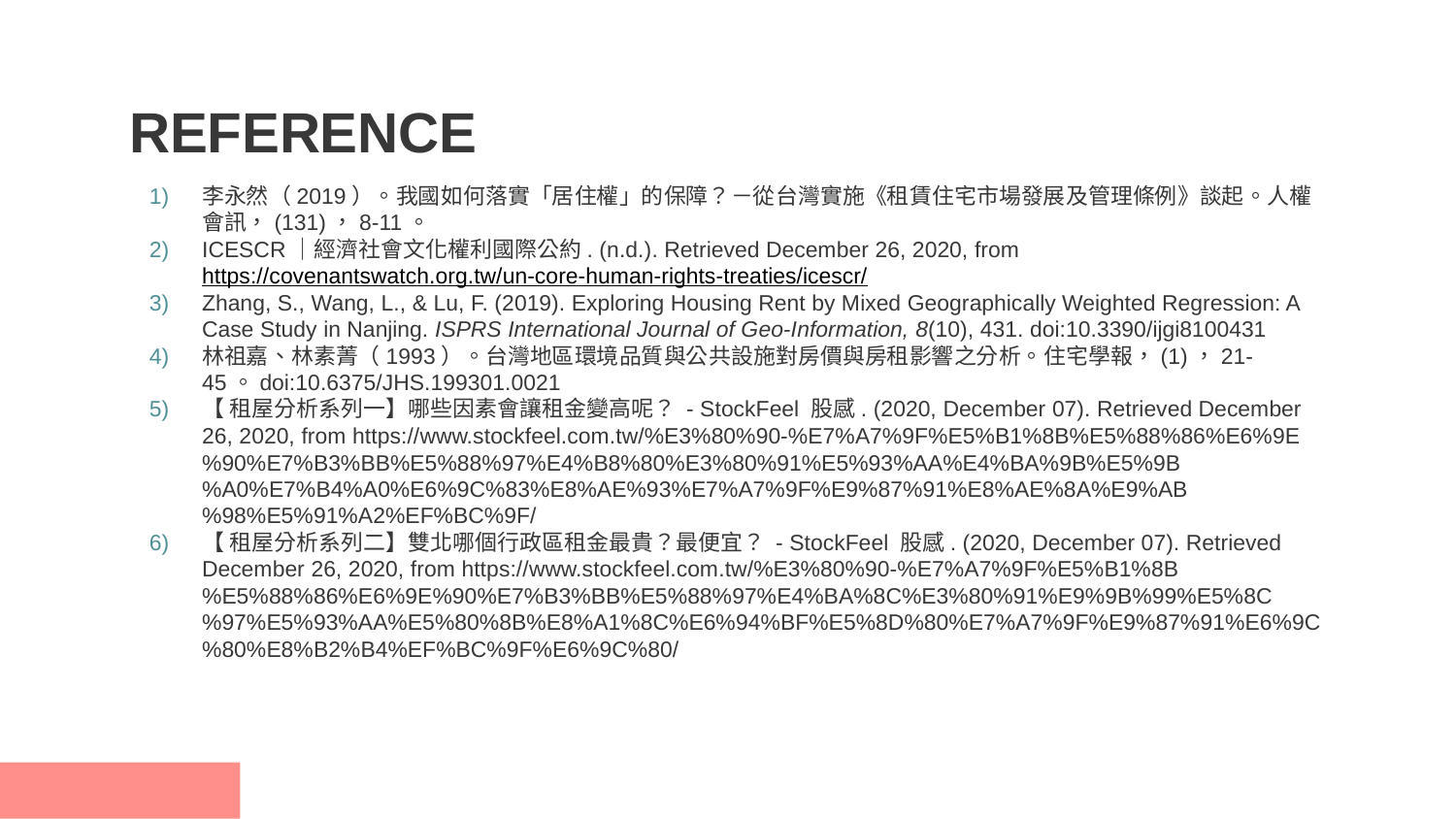

# REFERENCE
李永然（2019）。我國如何落實「居住權」的保障？－從台灣實施《租賃住宅市場發展及管理條例》談起。人權會訊，(131)，8-11。
ICESCR｜經濟社會文化權利國際公約. (n.d.). Retrieved December 26, 2020, from https://covenantswatch.org.tw/un-core-human-rights-treaties/icescr/
Zhang, S., Wang, L., & Lu, F. (2019). Exploring Housing Rent by Mixed Geographically Weighted Regression: A Case Study in Nanjing. ISPRS International Journal of Geo-Information, 8(10), 431. doi:10.3390/ijgi8100431
林祖嘉、林素菁（1993）。台灣地區環境品質與公共設施對房價與房租影響之分析。住宅學報，(1)，21-45。doi:10.6375/JHS.199301.0021
【 租屋分析系列一】哪些因素會讓租金變高呢？ - StockFeel 股感. (2020, December 07). Retrieved December 26, 2020, from https://www.stockfeel.com.tw/%E3%80%90-%E7%A7%9F%E5%B1%8B%E5%88%86%E6%9E%90%E7%B3%BB%E5%88%97%E4%B8%80%E3%80%91%E5%93%AA%E4%BA%9B%E5%9B%A0%E7%B4%A0%E6%9C%83%E8%AE%93%E7%A7%9F%E9%87%91%E8%AE%8A%E9%AB%98%E5%91%A2%EF%BC%9F/
【 租屋分析系列二】雙北哪個行政區租金最貴？最便宜？ - StockFeel 股感. (2020, December 07). Retrieved December 26, 2020, from https://www.stockfeel.com.tw/%E3%80%90-%E7%A7%9F%E5%B1%8B%E5%88%86%E6%9E%90%E7%B3%BB%E5%88%97%E4%BA%8C%E3%80%91%E9%9B%99%E5%8C%97%E5%93%AA%E5%80%8B%E8%A1%8C%E6%94%BF%E5%8D%80%E7%A7%9F%E9%87%91%E6%9C%80%E8%B2%B4%EF%BC%9F%E6%9C%80/